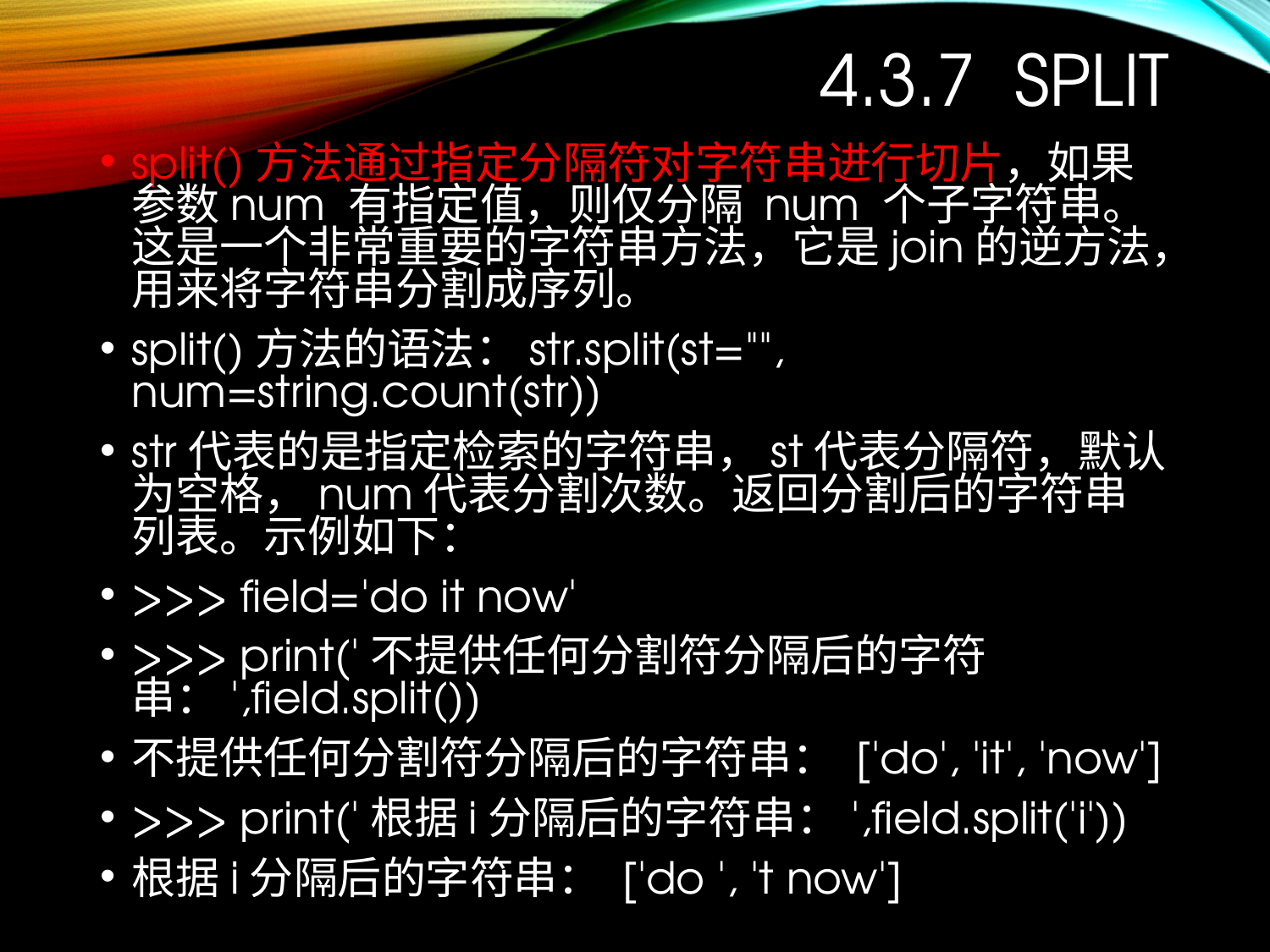

# 4.3.7  split
split()方法通过指定分隔符对字符串进行切片，如果参数num 有指定值，则仅分隔 num 个子字符串。这是一个非常重要的字符串方法，它是join的逆方法，用来将字符串分割成序列。
split()方法的语法：str.split(st="", num=string.count(str))
str代表的是指定检索的字符串，st代表分隔符，默认为空格，num代表分割次数。返回分割后的字符串列表。示例如下：
>>> field='do it now'
>>> print('不提供任何分割符分隔后的字符串：',field.split())
不提供任何分割符分隔后的字符串： ['do', 'it', 'now']
>>> print('根据i分隔后的字符串：',field.split('i'))
根据i分隔后的字符串： ['do ', 't now']